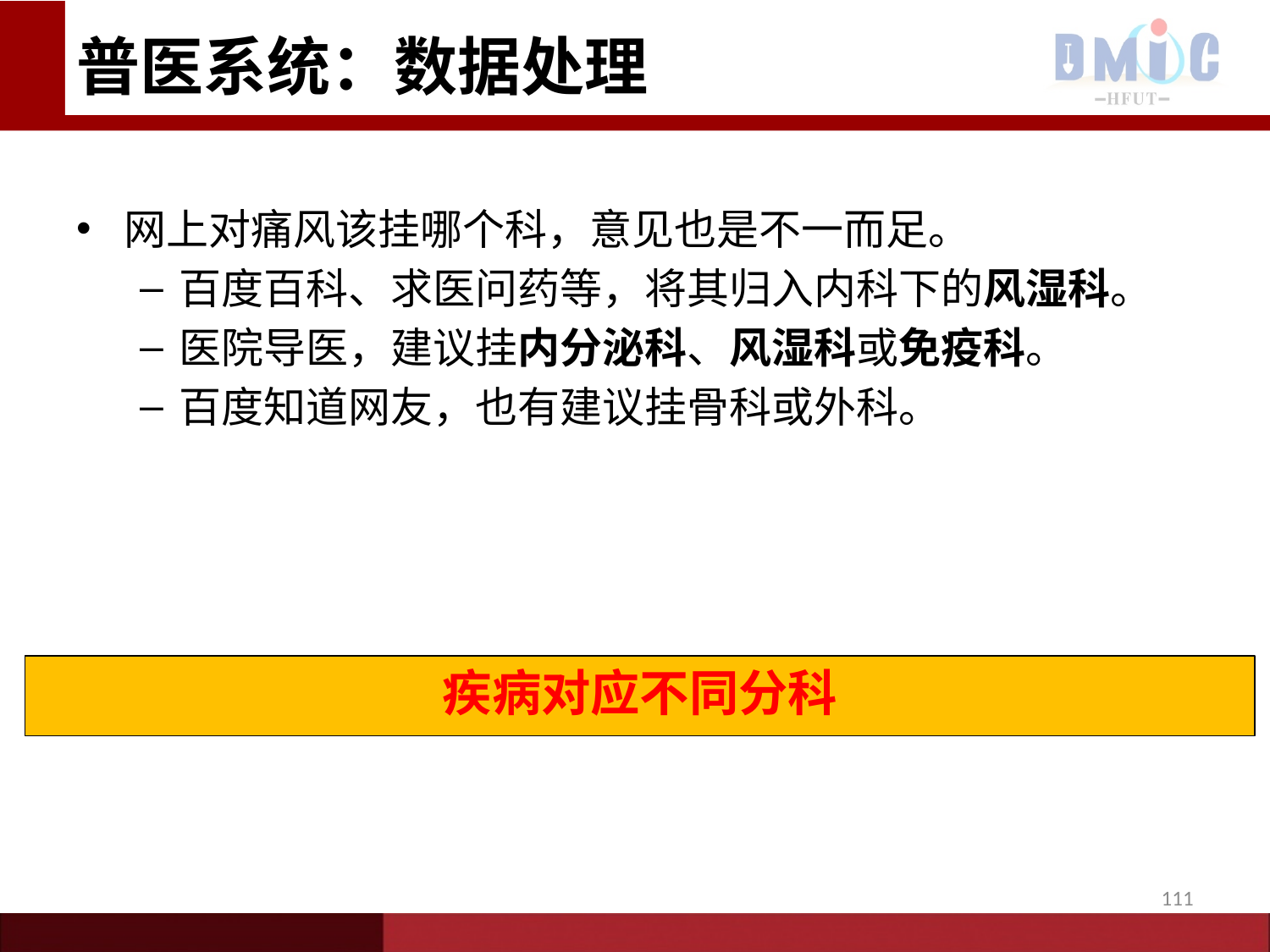

# 普医系统：数据处理
网上对痛风该挂哪个科，意见也是不一而足。
百度百科、求医问药等，将其归入内科下的风湿科。
医院导医，建议挂内分泌科、风湿科或免疫科。
百度知道网友，也有建议挂骨科或外科。
疾病对应不同分科
111